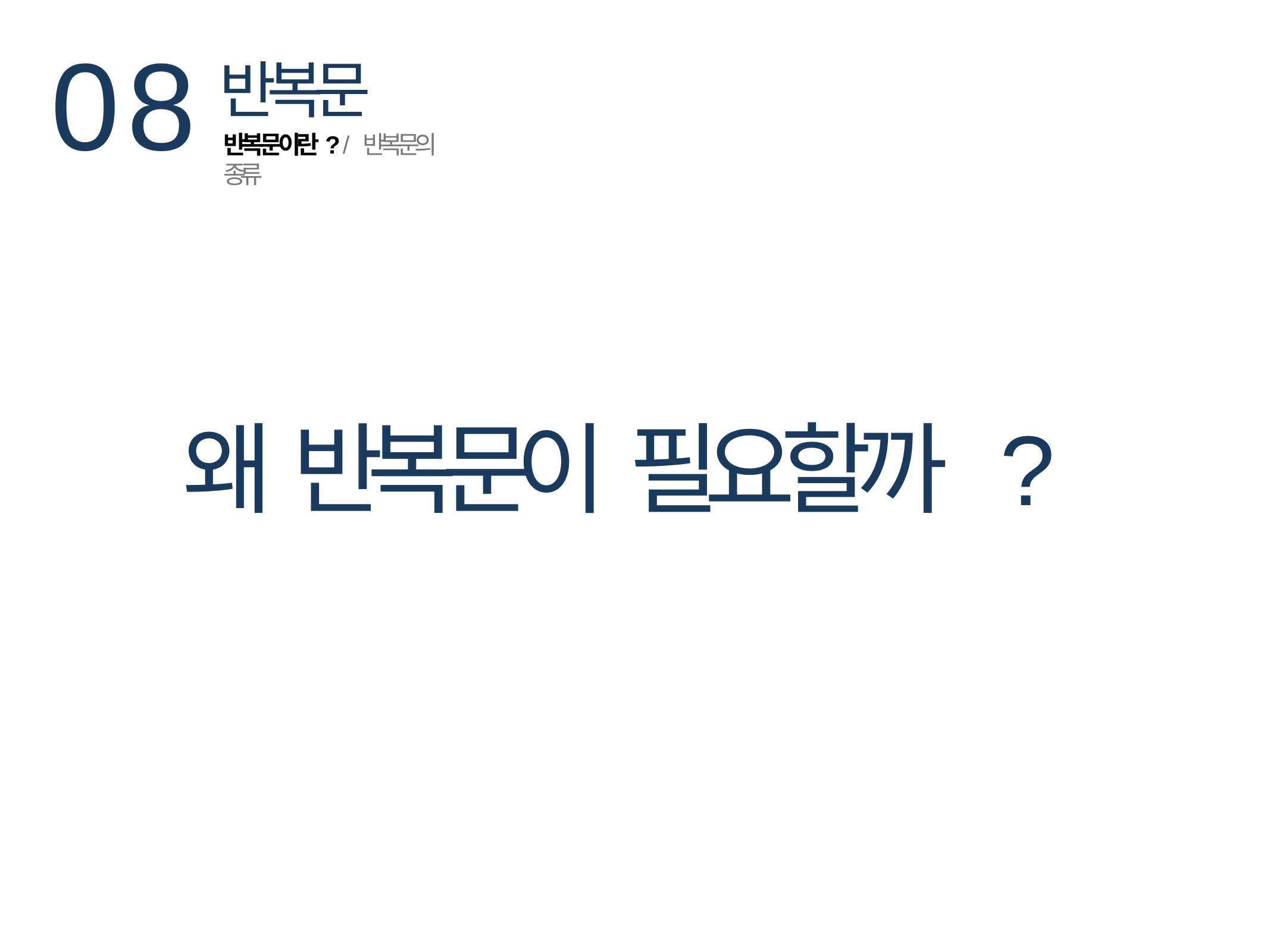

08
반복문
반복문이란? / 반복문의 종류
왜 반복문이  필요할까 ?